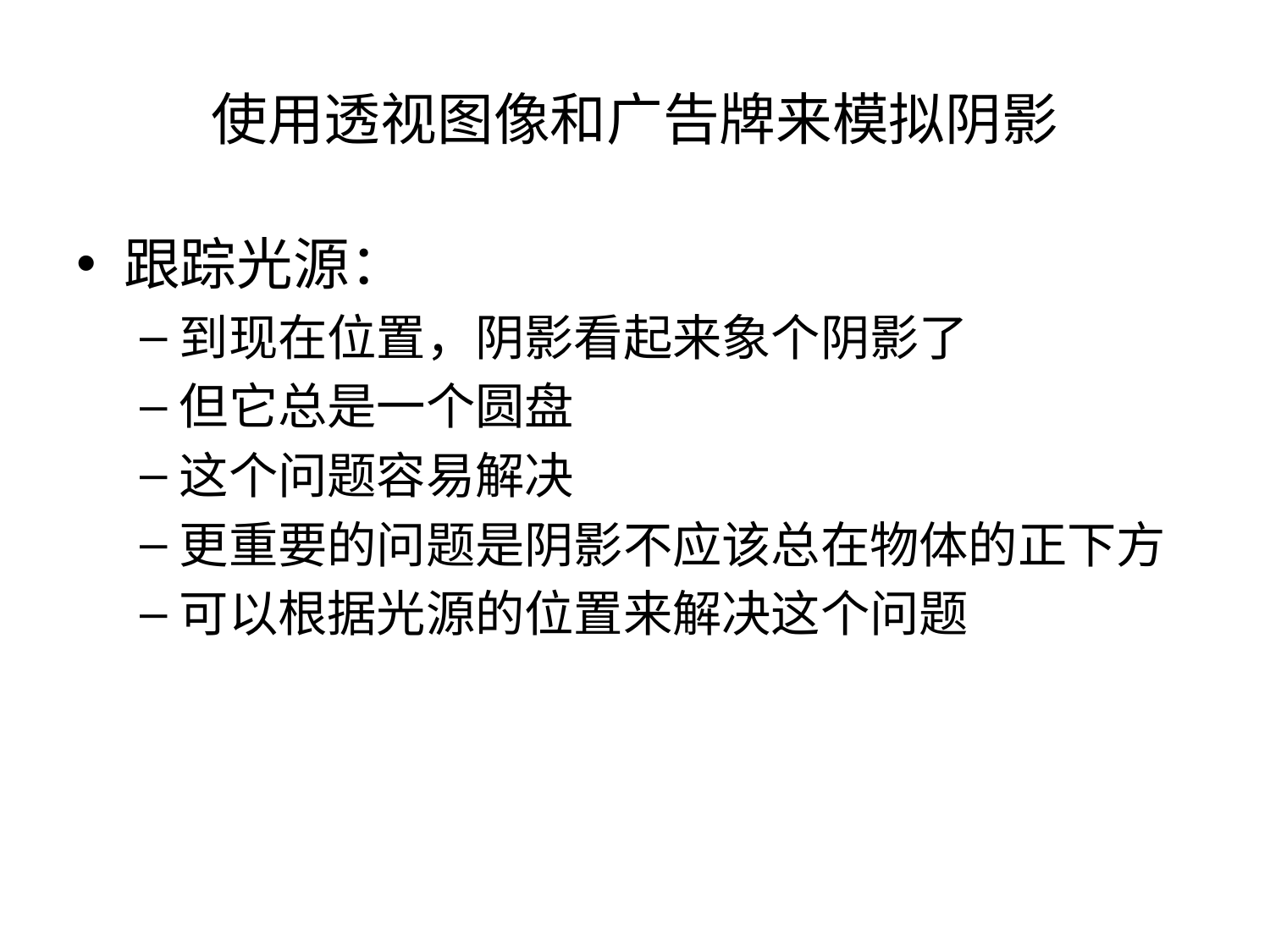

# 使用透视图像和广告牌来模拟阴影
跟踪光源：
到现在位置，阴影看起来象个阴影了
但它总是一个圆盘
这个问题容易解决
更重要的问题是阴影不应该总在物体的正下方
可以根据光源的位置来解决这个问题